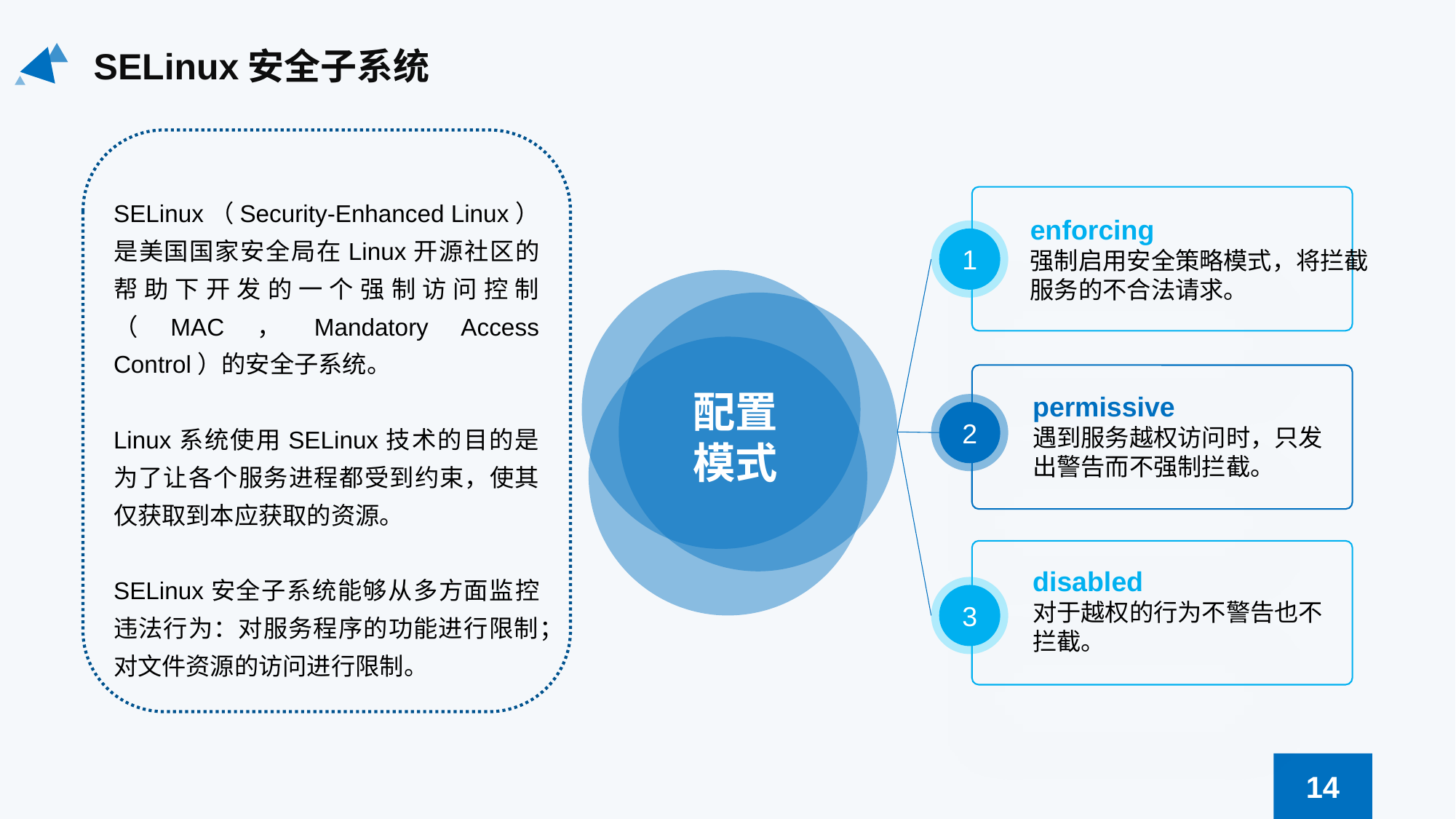

SELinux安全子系统

SELinux（Security-Enhanced Linux）是美国国家安全局在Linux开源社区的帮助下开发的一个强制访问控制（MAC，Mandatory Access Control）的安全子系统。

Linux系统使用SELinux技术的目的是为了让各个服务进程都受到约束，使其仅获取到本应获取的资源。

SELinux安全子系统能够从多方面监控违法行为：对服务程序的功能进行限制；对文件资源的访问进行限制。

enforcing
强制启用安全策略模式，将拦截服务的不合法请求。

1

配置
模式
permissive
遇到服务越权访问时，只发出警告而不强制拦截。

2

disabled
对于越权的行为不警告也不拦截。

3

14